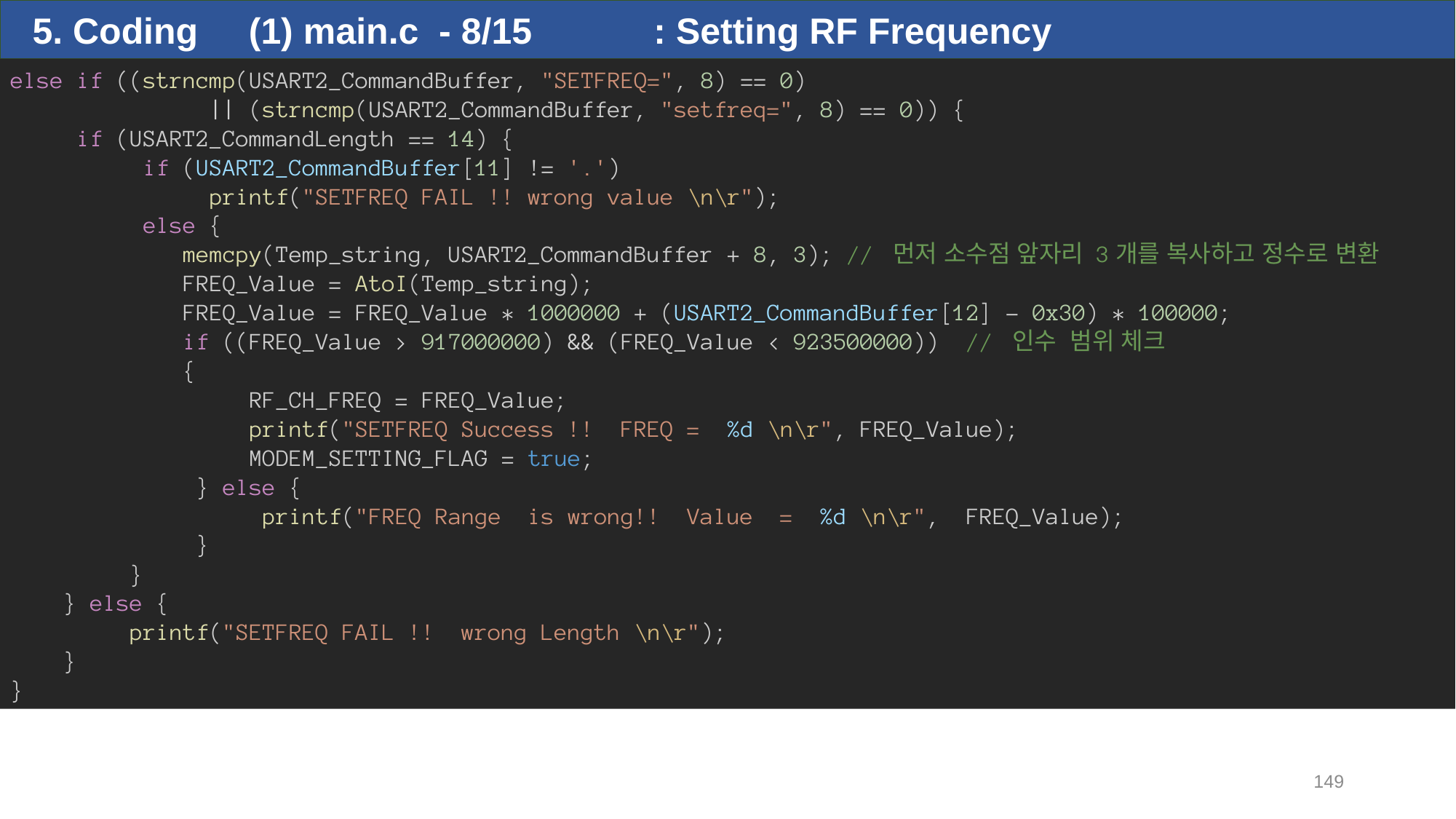

5. Coding     (1) main.c  - 8/15            : Setting RF Frequency
else if ((strncmp(USART2_CommandBuffer, "SETFREQ=", 8) == 0)
               || (strncmp(USART2_CommandBuffer, "setfreq=", 8) == 0)) {
     if (USART2_CommandLength == 14) {
          if (USART2_CommandBuffer[11] != '.')
               printf("SETFREQ FAIL !! wrong value \n\r");
          else {
             memcpy(Temp_string, USART2_CommandBuffer + 8, 3); // 먼저 소수점 앞자리 3개를 복사하고 정수로 변환
             FREQ_Value = AtoI(Temp_string);
             FREQ_Value = FREQ_Value * 1000000 + (USART2_CommandBuffer[12] - 0x30) * 100000;
             if ((FREQ_Value > 917000000) && (FREQ_Value < 923500000))  // 인수  범위 체크
             {
                  RF_CH_FREQ = FREQ_Value;
                  printf("SETFREQ Success !!  FREQ =  %d \n\r", FREQ_Value);
                  MODEM_SETTING_FLAG = true;
              } else {
                   printf("FREQ Range  is wrong!!  Value  =  %d \n\r",  FREQ_Value);
              }
         }
    } else {
         printf("SETFREQ FAIL !!  wrong Length \n\r");
    }
}
149